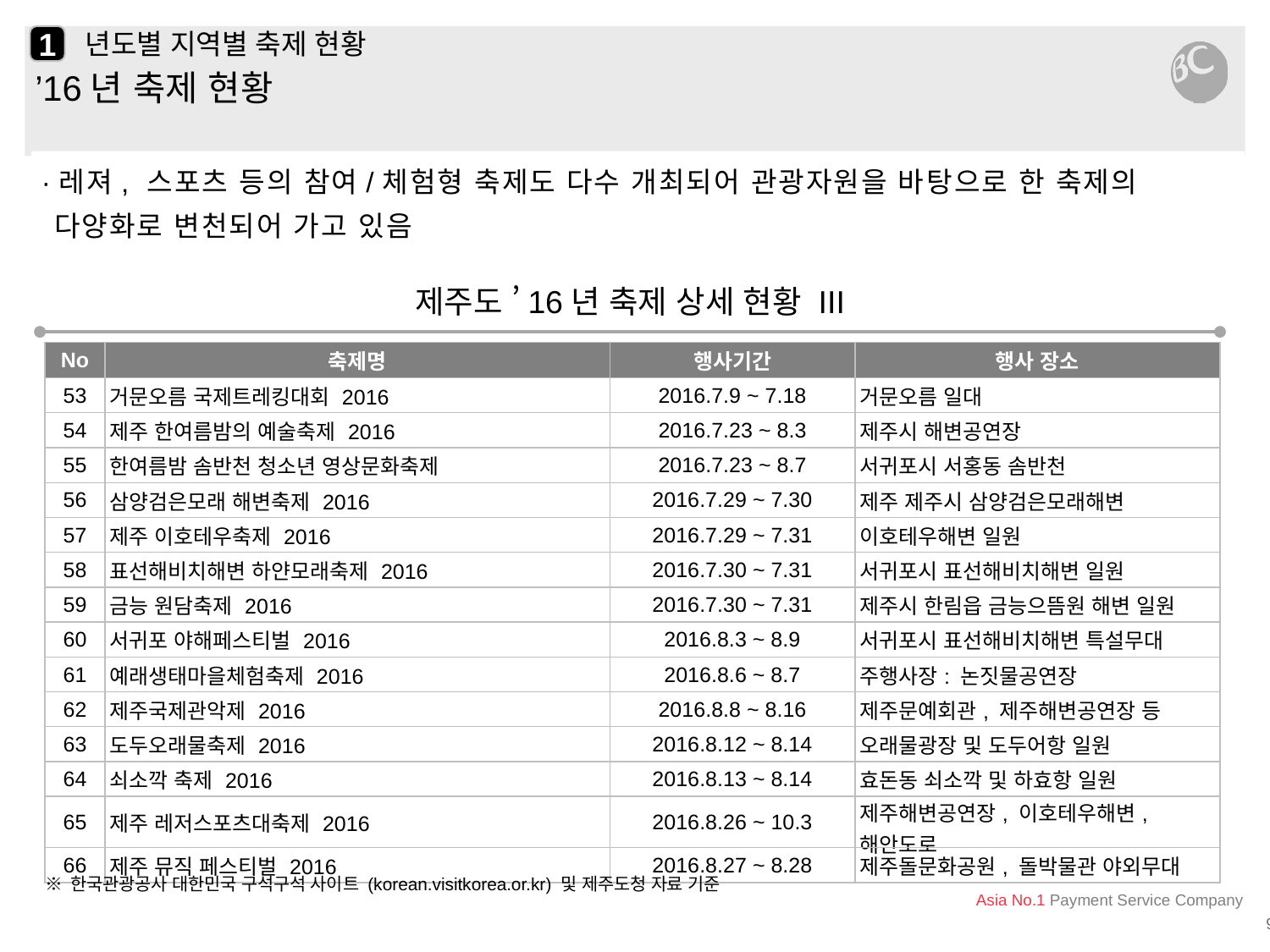

1
# 년도별 지역별 축제 현황
’16년 축제 현황
·레져, 스포츠 등의 참여/체험형 축제도 다수 개최되어 관광자원을 바탕으로 한 축제의 다양화로 변천되어 가고 있음
제주도 ’16년 축제 상세 현황 III
| No | 축제명 | 행사기간 | 행사 장소 |
| --- | --- | --- | --- |
| 53 | 거문오름 국제트레킹대회 2016 | 2016.7.9 ~ 7.18 | 거문오름 일대 |
| 54 | 제주 한여름밤의 예술축제 2016 | 2016.7.23 ~ 8.3 | 제주시 해변공연장 |
| 55 | 한여름밤 솜반천 청소년 영상문화축제 | 2016.7.23 ~ 8.7 | 서귀포시 서홍동 솜반천 |
| 56 | 삼양검은모래 해변축제 2016 | 2016.7.29 ~ 7.30 | 제주 제주시 삼양검은모래해변 |
| 57 | 제주 이호테우축제 2016 | 2016.7.29 ~ 7.31 | 이호테우해변 일원 |
| 58 | 표선해비치해변 하얀모래축제 2016 | 2016.7.30 ~ 7.31 | 서귀포시 표선해비치해변 일원 |
| 59 | 금능 원담축제 2016 | 2016.7.30 ~ 7.31 | 제주시 한림읍 금능으뜸원 해변 일원 |
| 60 | 서귀포 야해페스티벌 2016 | 2016.8.3 ~ 8.9 | 서귀포시 표선해비치해변 특설무대 |
| 61 | 예래생태마을체험축제 2016 | 2016.8.6 ~ 8.7 | 주행사장: 논짓물공연장 |
| 62 | 제주국제관악제 2016 | 2016.8.8 ~ 8.16 | 제주문예회관, 제주해변공연장 등 |
| 63 | 도두오래물축제 2016 | 2016.8.12 ~ 8.14 | 오래물광장 및 도두어항 일원 |
| 64 | 쇠소깍 축제 2016 | 2016.8.13 ~ 8.14 | 효돈동 쇠소깍 및 하효항 일원 |
| 65 | 제주 레저스포츠대축제 2016 | 2016.8.26 ~ 10.3 | 제주해변공연장, 이호테우해변, 해안도로 |
| 66 | 제주 뮤직 페스티벌 2016 | 2016.8.27 ~ 8.28 | 제주돌문화공원, 돌박물관 야외무대 |
※ 한국관광공사 대한민국 구석구석 사이트 (korean.visitkorea.or.kr) 및 제주도청 자료 기준